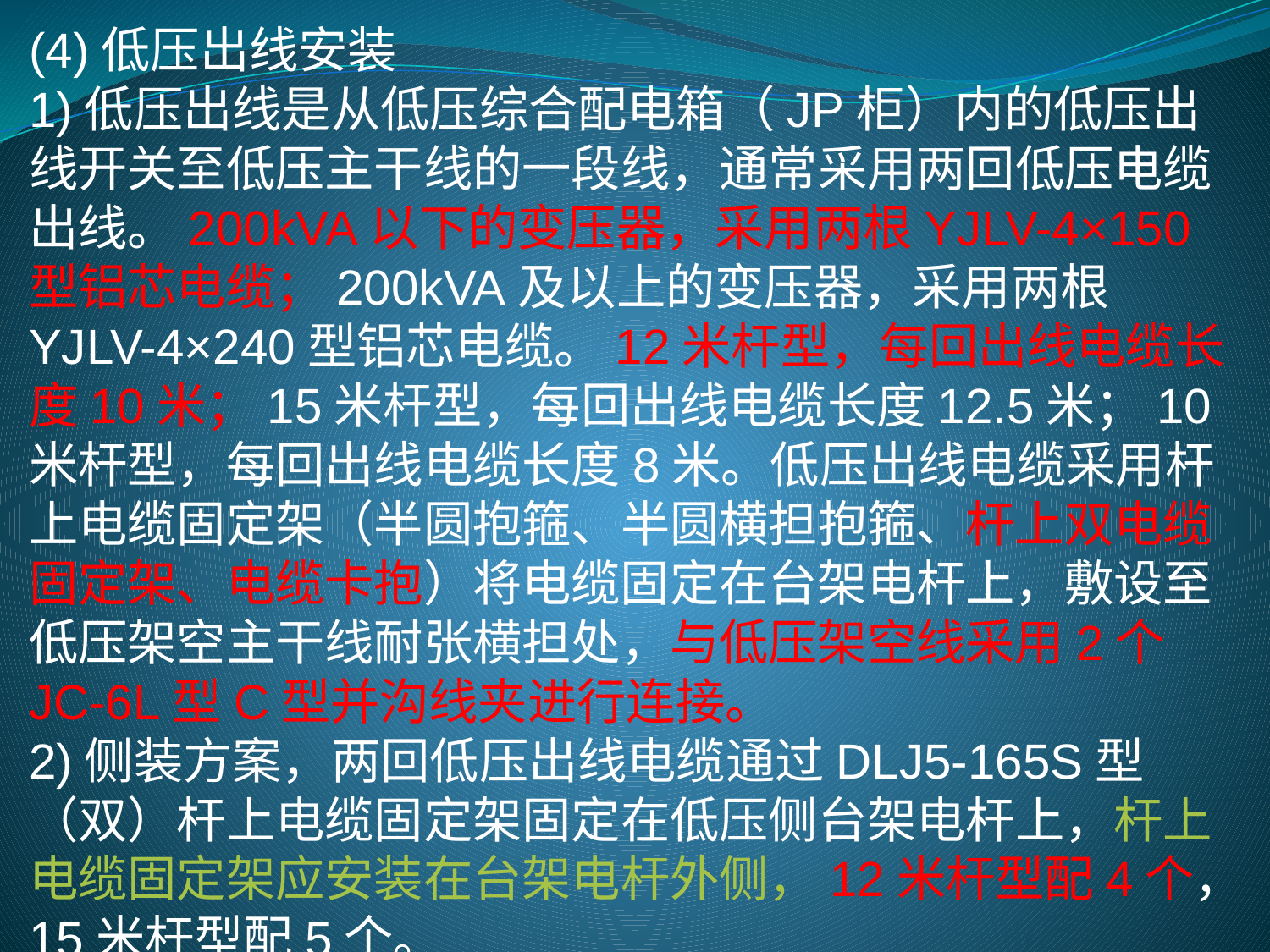

(4)低压出线安装
1)低压出线是从低压综合配电箱（JP柜）内的低压出线开关至低压主干线的一段线，通常采用两回低压电缆出线。200kVA以下的变压器，采用两根YJLV-4×150型铝芯电缆；200kVA及以上的变压器，采用两根YJLV-4×240型铝芯电缆。12米杆型，每回出线电缆长度10米；15米杆型，每回出线电缆长度12.5米；10米杆型，每回出线电缆长度8米。低压出线电缆采用杆上电缆固定架（半圆抱箍、半圆横担抱箍、杆上双电缆固定架、电缆卡抱）将电缆固定在台架电杆上，敷设至低压架空主干线耐张横担处，与低压架空线采用2个JC-6L型C型并沟线夹进行连接。
2)侧装方案，两回低压出线电缆通过DLJ5-165S型（双）杆上电缆固定架固定在低压侧台架电杆上，杆上电缆固定架应安装在台架电杆外侧，12米杆型配4个，15米杆型配5个。